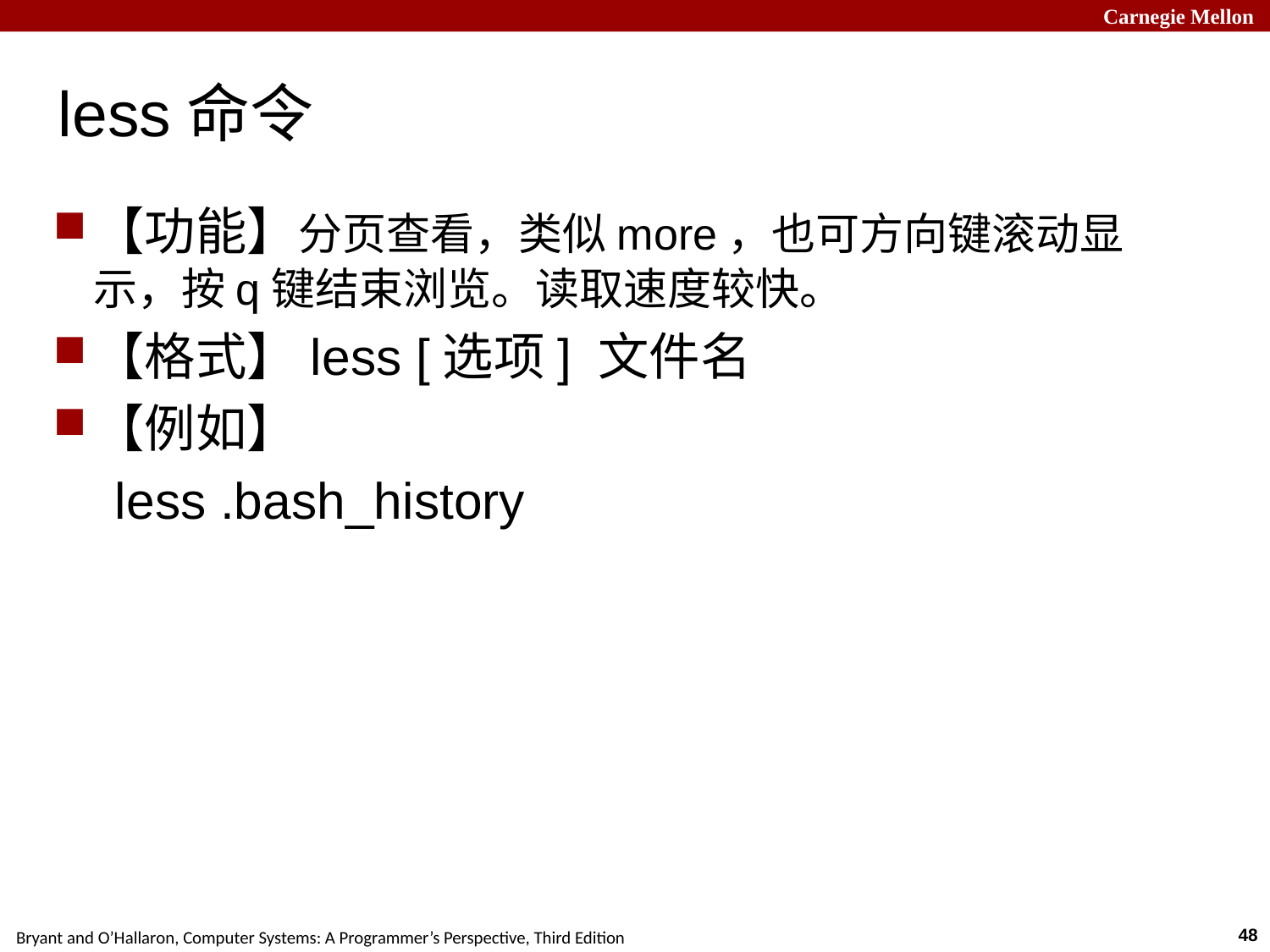

# less命令
【功能】分页查看，类似more，也可方向键滚动显示，按q键结束浏览。读取速度较快。
【格式】less [选项] 文件名
【例如】
    less .bash_history